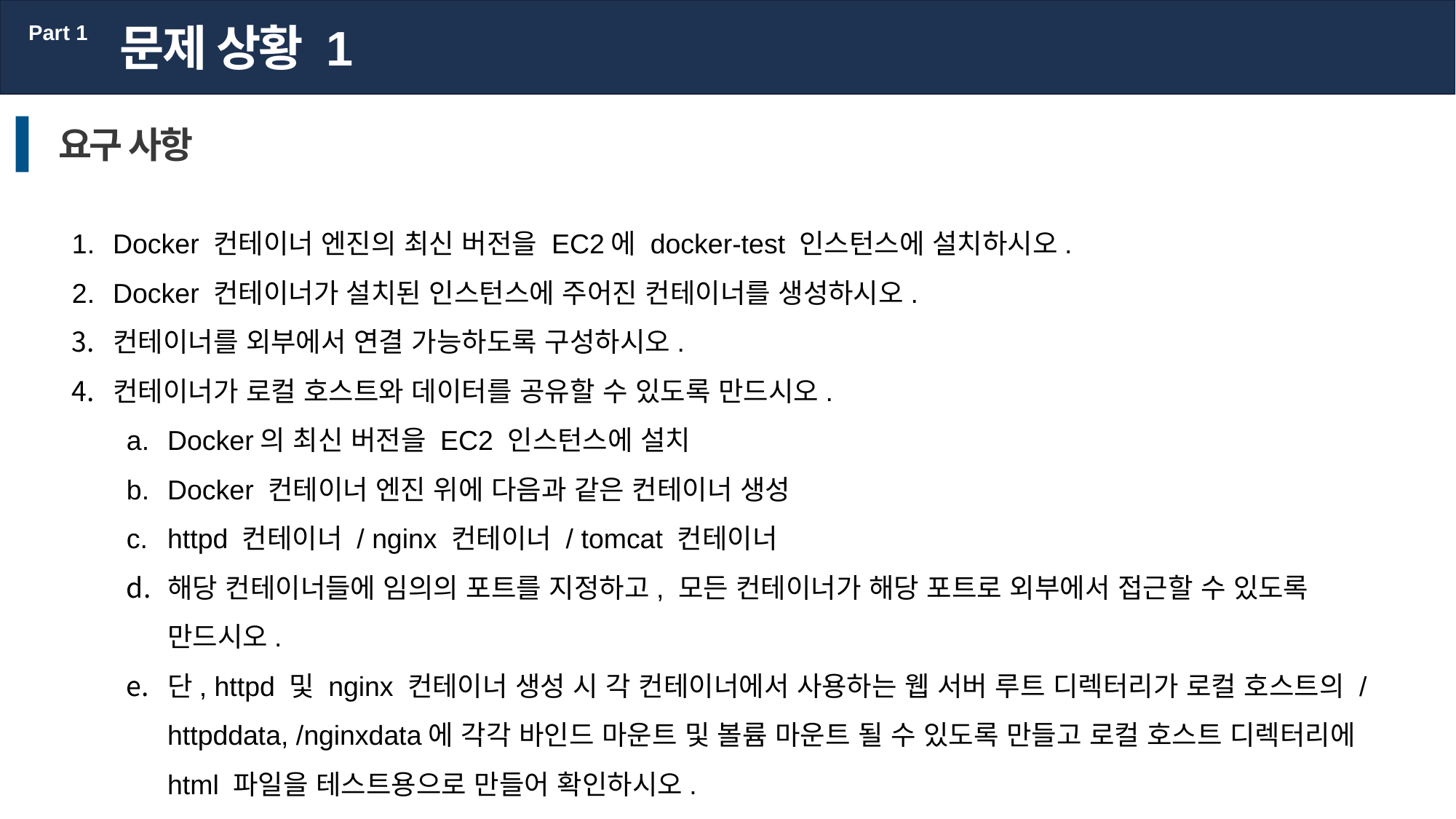

문제 상황 1
Part 1

요구 사항
Docker 컨테이너 엔진의 최신 버전을 EC2에 docker-test 인스턴스에 설치하시오.
Docker 컨테이너가 설치된 인스턴스에 주어진 컨테이너를 생성하시오.
컨테이너를 외부에서 연결 가능하도록 구성하시오.
컨테이너가 로컬 호스트와 데이터를 공유할 수 있도록 만드시오.
Docker의 최신 버전을 EC2 인스턴스에 설치
Docker 컨테이너 엔진 위에 다음과 같은 컨테이너 생성
httpd 컨테이너 / nginx 컨테이너 / tomcat 컨테이너
해당 컨테이너들에 임의의 포트를 지정하고, 모든 컨테이너가 해당 포트로 외부에서 접근할 수 있도록 만드시오.
단, httpd 및 nginx 컨테이너 생성 시 각 컨테이너에서 사용하는 웹 서버 루트 디렉터리가 로컬 호스트의 /httpddata, /nginxdata에 각각 바인드 마운트 및 볼륨 마운트 될 수 있도록 만들고 로컬 호스트 디렉터리에 html 파일을 테스트용으로 만들어 확인하시오.